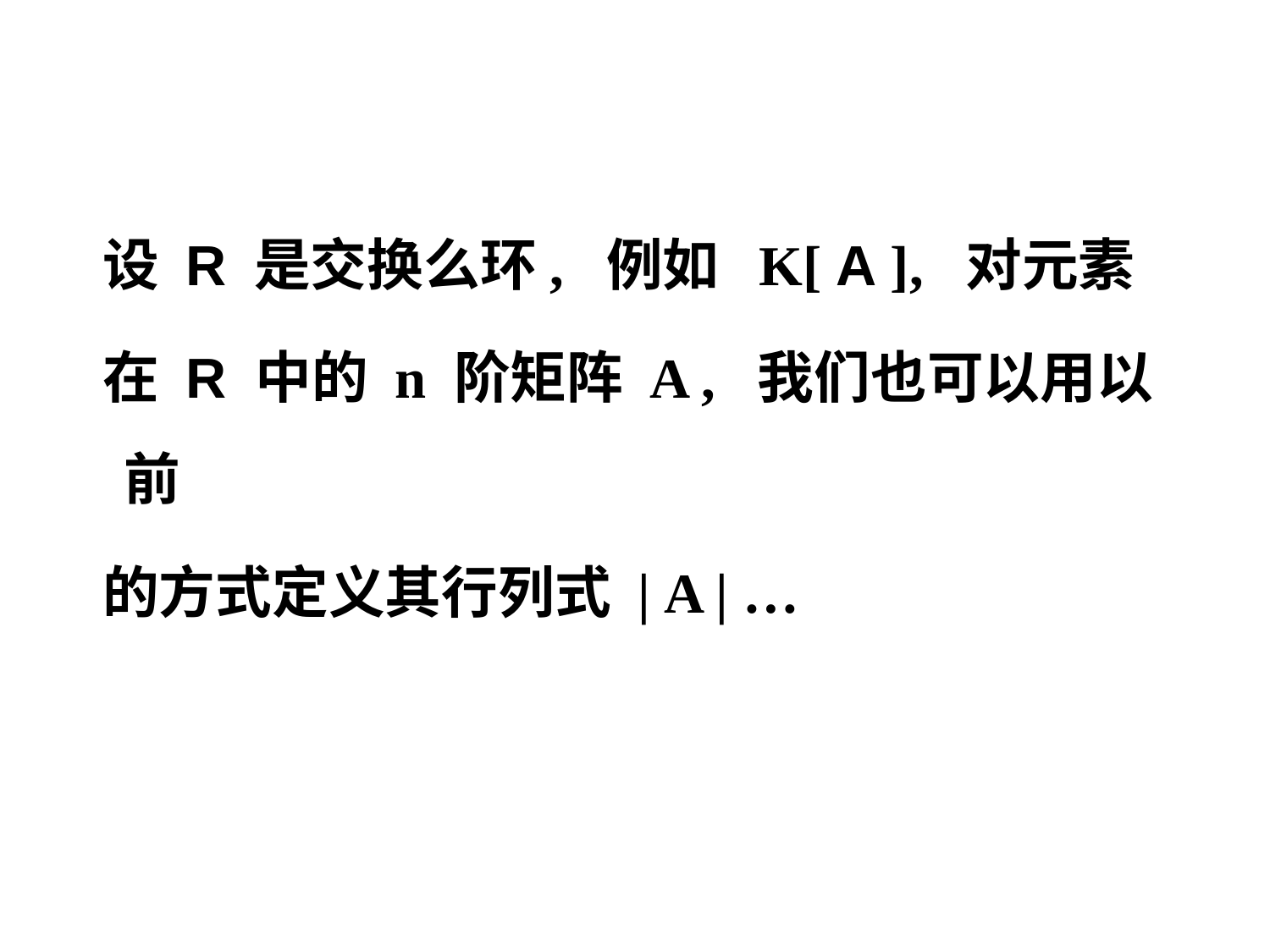

设 R 是交换么环,  例如  K[ A ],  对元素
 在 R 中的 n 阶矩阵 A ,  我们也可以用以前
 的方式定义其行列式 | A | …